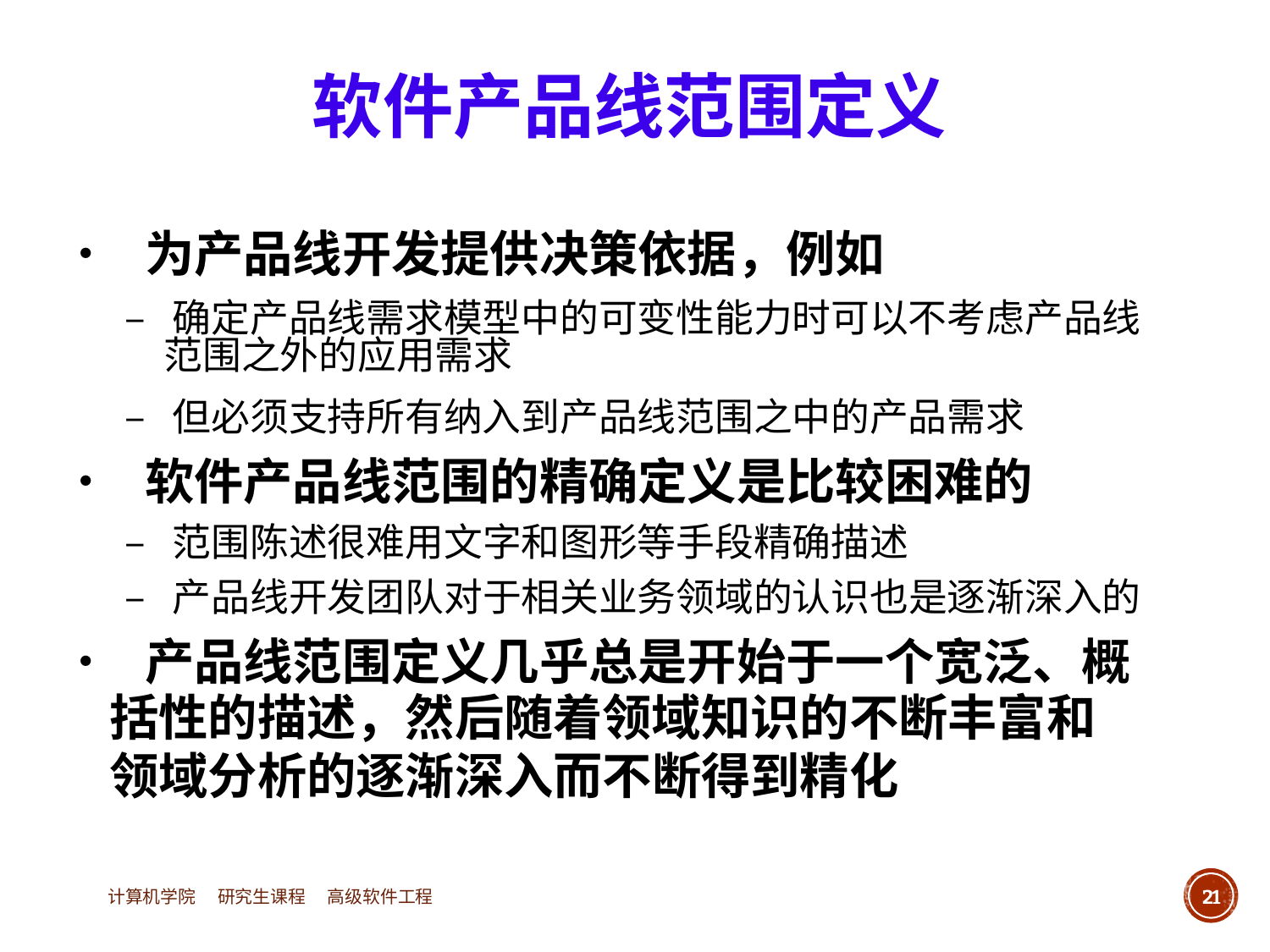

软件产品线范围定义

•  为产品线开发提供决策依据，例如
		–  确定产品线需求模型中的可变性能力时可以不考虑产品线
			范围之外的应用需求
		–  但必须支持所有纳入到产品线范围之中的产品需求
•  软件产品线范围的精确定义是比较困难的
		–  范围陈述很难用文字和图形等手段精确描述
		–  产品线开发团队对于相关业务领域的认识也是逐渐深入的
•  产品线范围定义几乎总是开始于一个宽泛、概
	括性的描述，然后随着领域知识的不断丰富和
	领域分析的逐渐深入而不断得到精化
计算机学院    研究生课程    高级软件工程
21